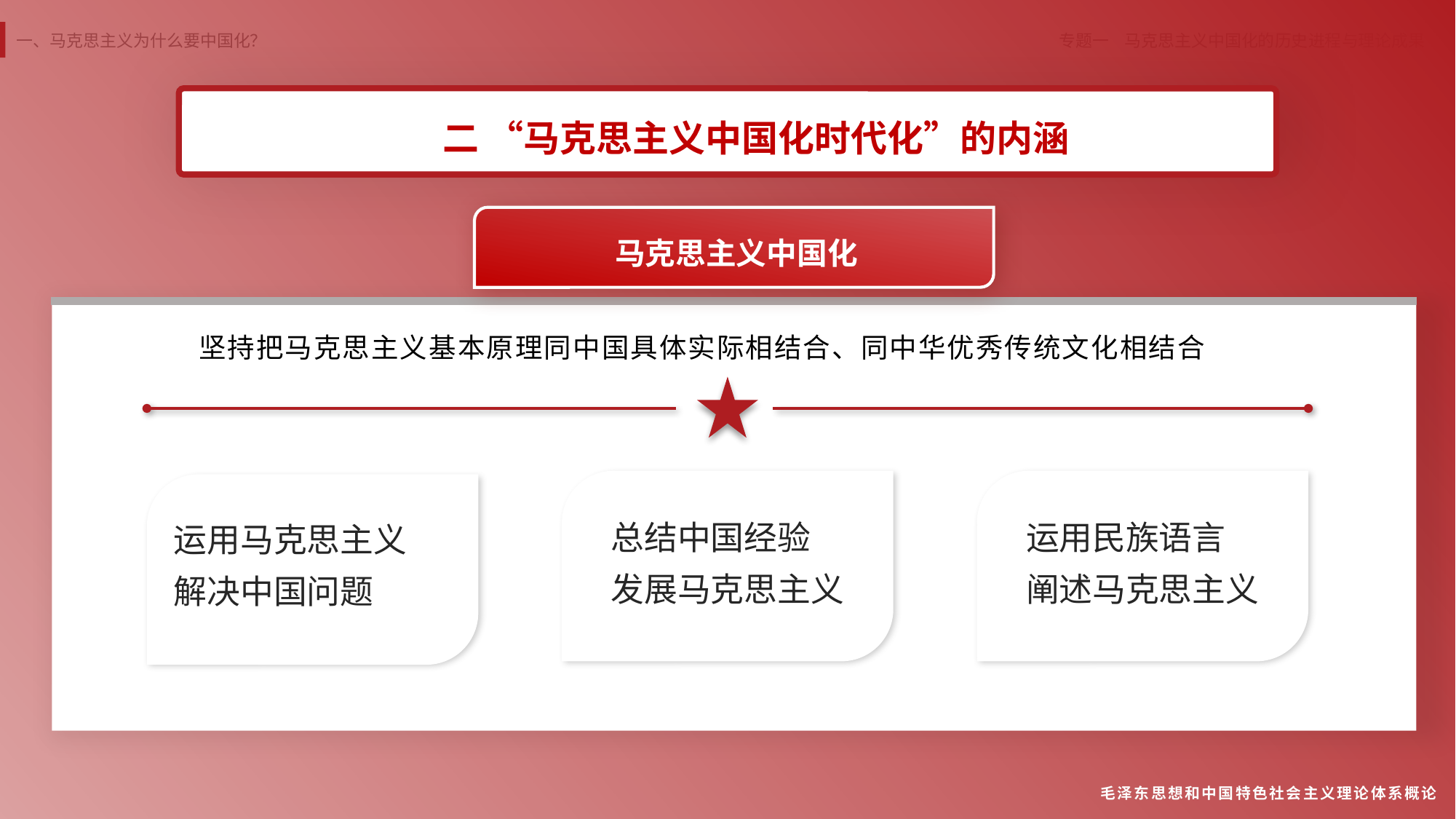

二 “马克思主义中国化时代化”的内涵

马克思主义中国化

      坚持把马克思主义基本原理同中国具体实际相结合、同中华优秀传统文化相结合

总结中国经验
发展马克思主义

运用民族语言
阐述马克思主义

运用马克思主义
解决中国问题
毛泽东思想和中国特色社会主义理论体系概论